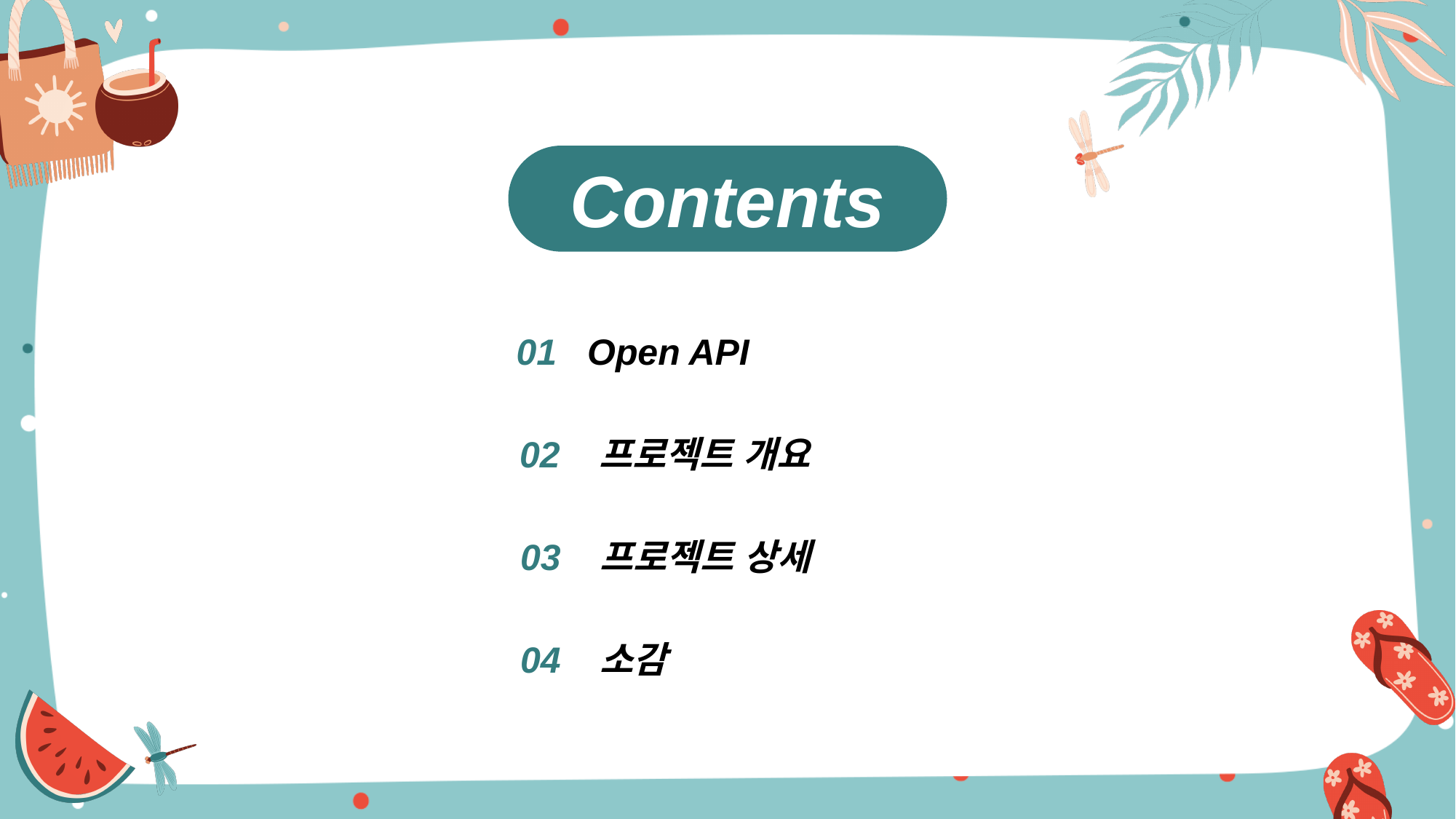

Contents
01   Open API

02   프로젝트 개요

03   프로젝트 상세

04   소감